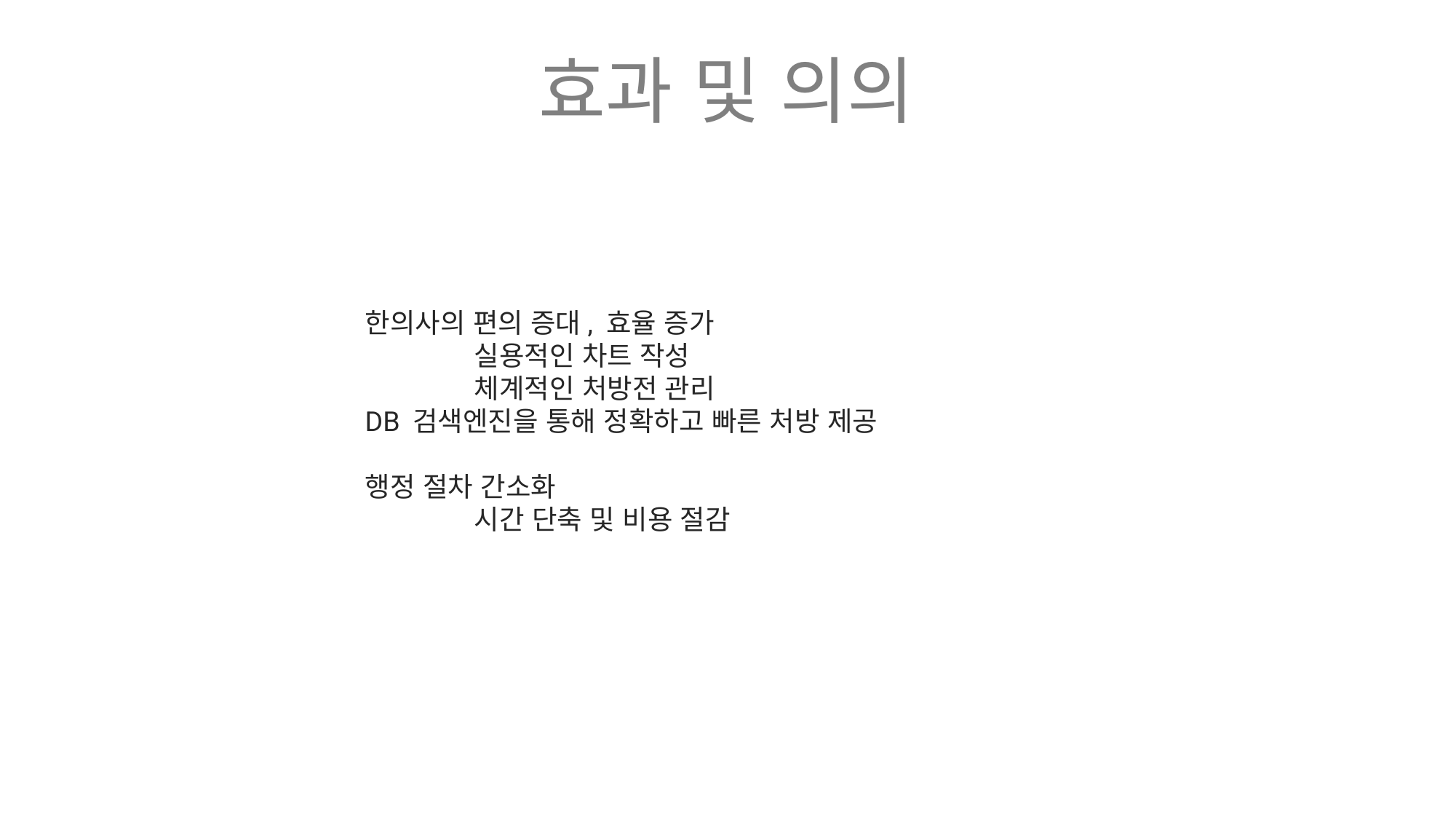

# 효과 및 의의

한의사의 편의 증대, 효율 증가
	실용적인 차트 작성
	체계적인 처방전 관리
DB 검색엔진을 통해 정확하고 빠른 처방 제공

행정 절차 간소화
	시간 단축 및 비용 절감